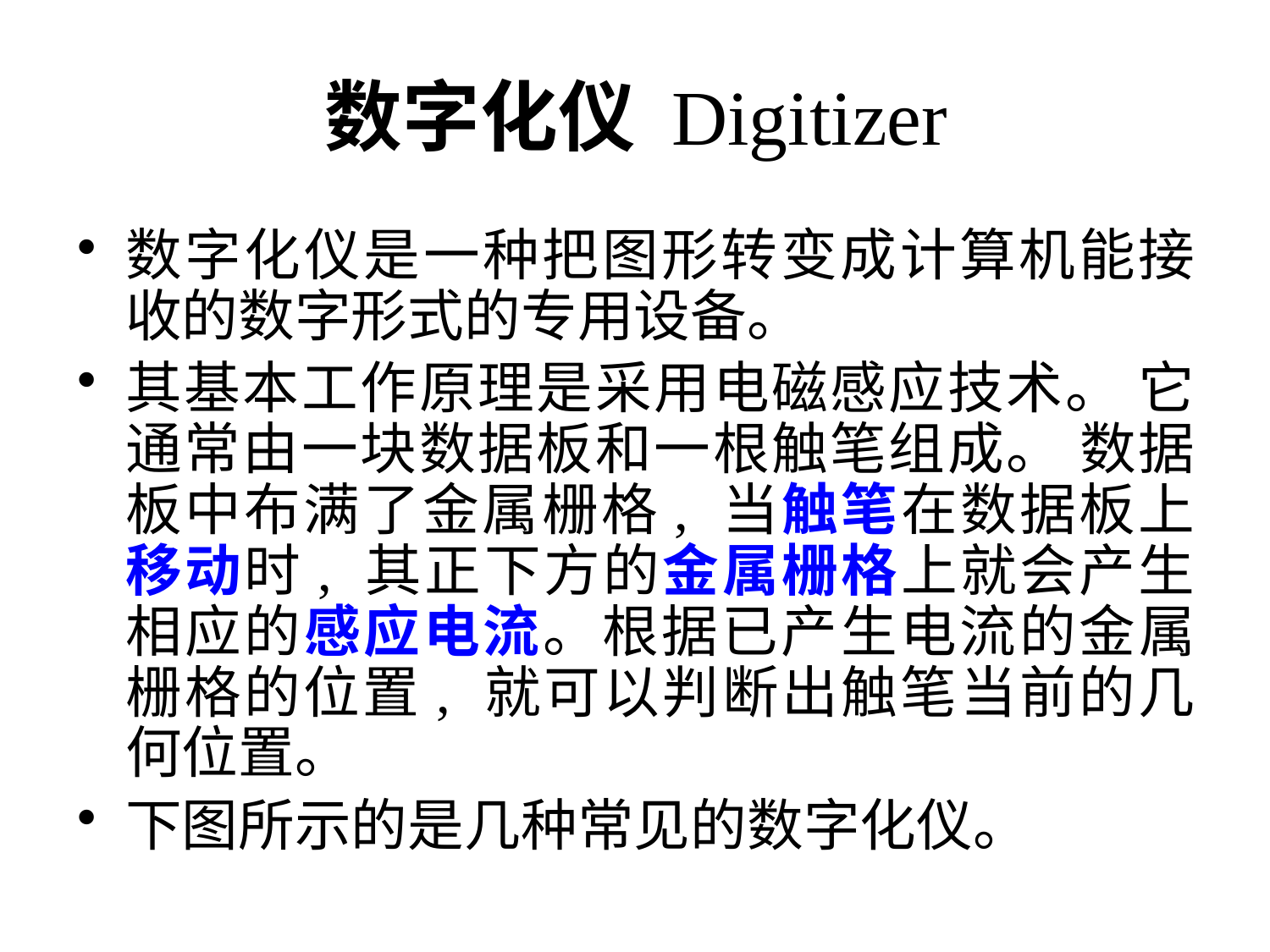

# 数字化仪 Digitizer
数字化仪是一种把图形转变成计算机能接收的数字形式的专用设备。
其基本工作原理是采用电磁感应技术。 它通常由一块数据板和一根触笔组成。 数据板中布满了金属栅格, 当触笔在数据板上移动时, 其正下方的金属栅格上就会产生相应的感应电流。根据已产生电流的金属栅格的位置, 就可以判断出触笔当前的几何位置。
下图所示的是几种常见的数字化仪。